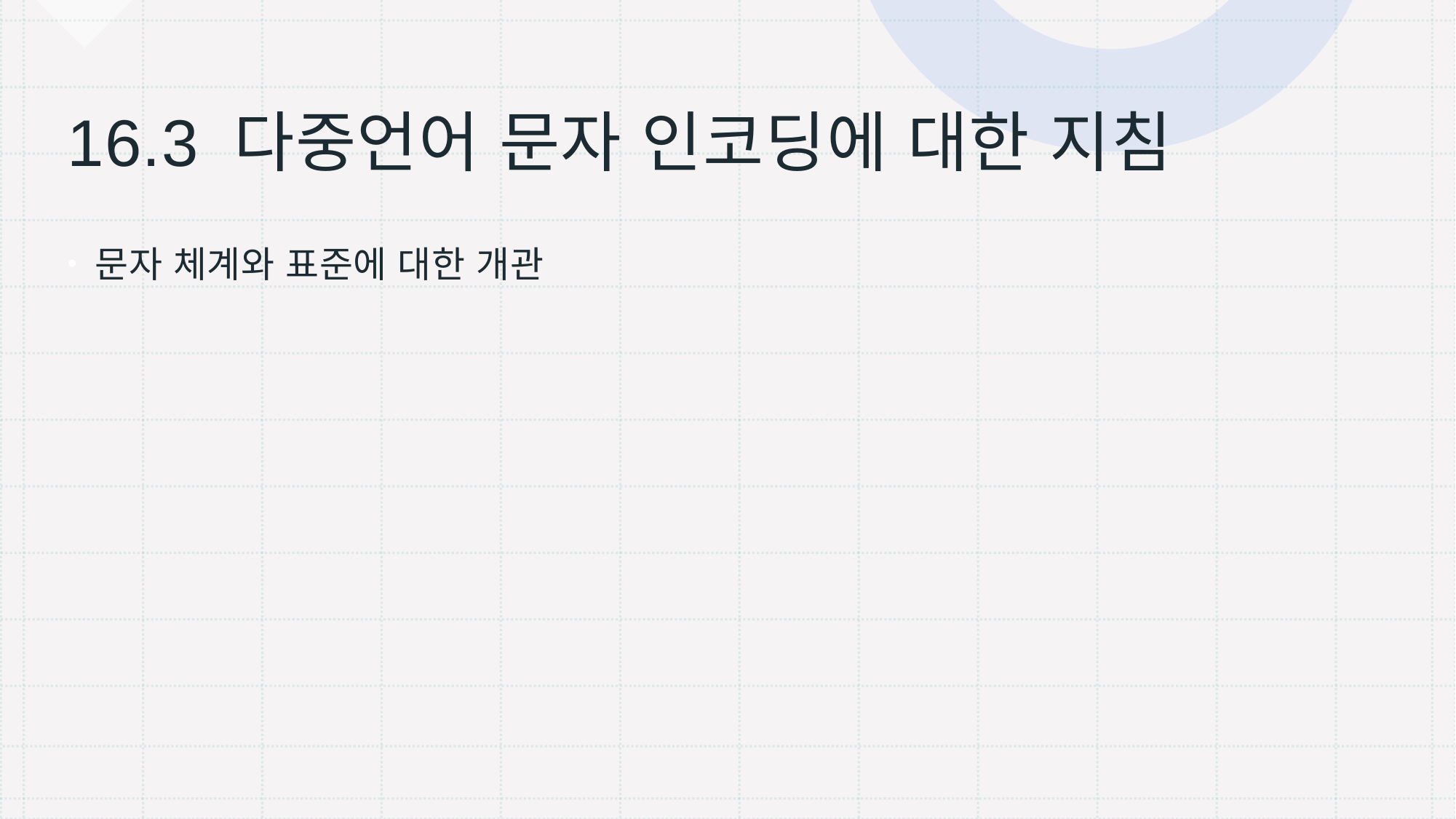

# 16.3 다중언어 문자 인코딩에 대한 지침
문자 체계와 표준에 대한 개관